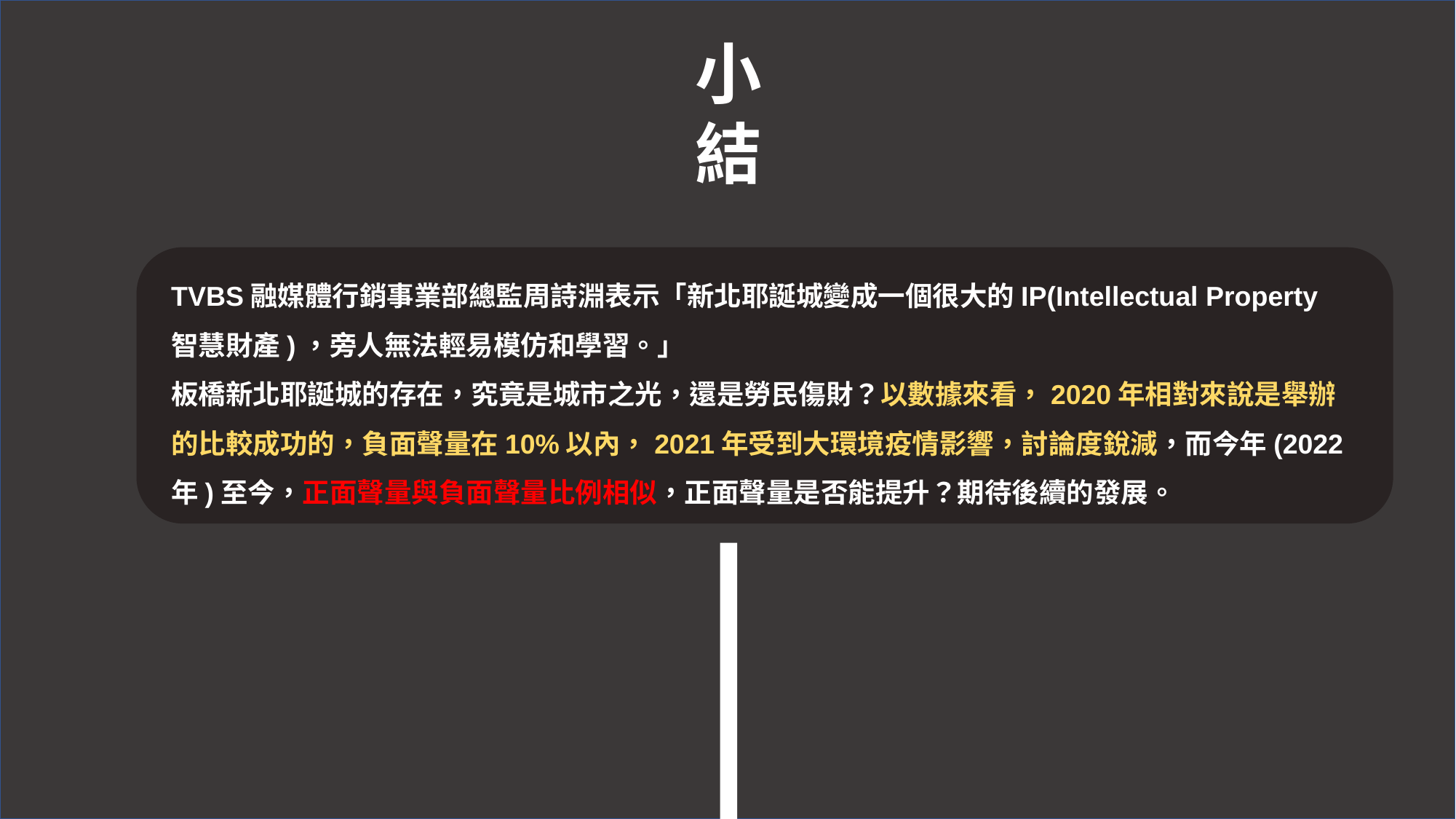

小結
# 小結

TVBS融媒體行銷事業部總監周詩淵表示「新北耶誕城變成一個很大的IP(Intellectual Property智慧財產)，旁人無法輕易模仿和學習。」
板橋新北耶誕城的存在，究竟是城市之光，還是勞民傷財？以數據來看，2020年相對來說是舉辦的比較成功的，負面聲量在10%以內，2021年受到大環境疫情影響，討論度銳減，而今年(2022年)至今，正面聲量與負面聲量比例相似，正面聲量是否能提升？期待後續的發展。